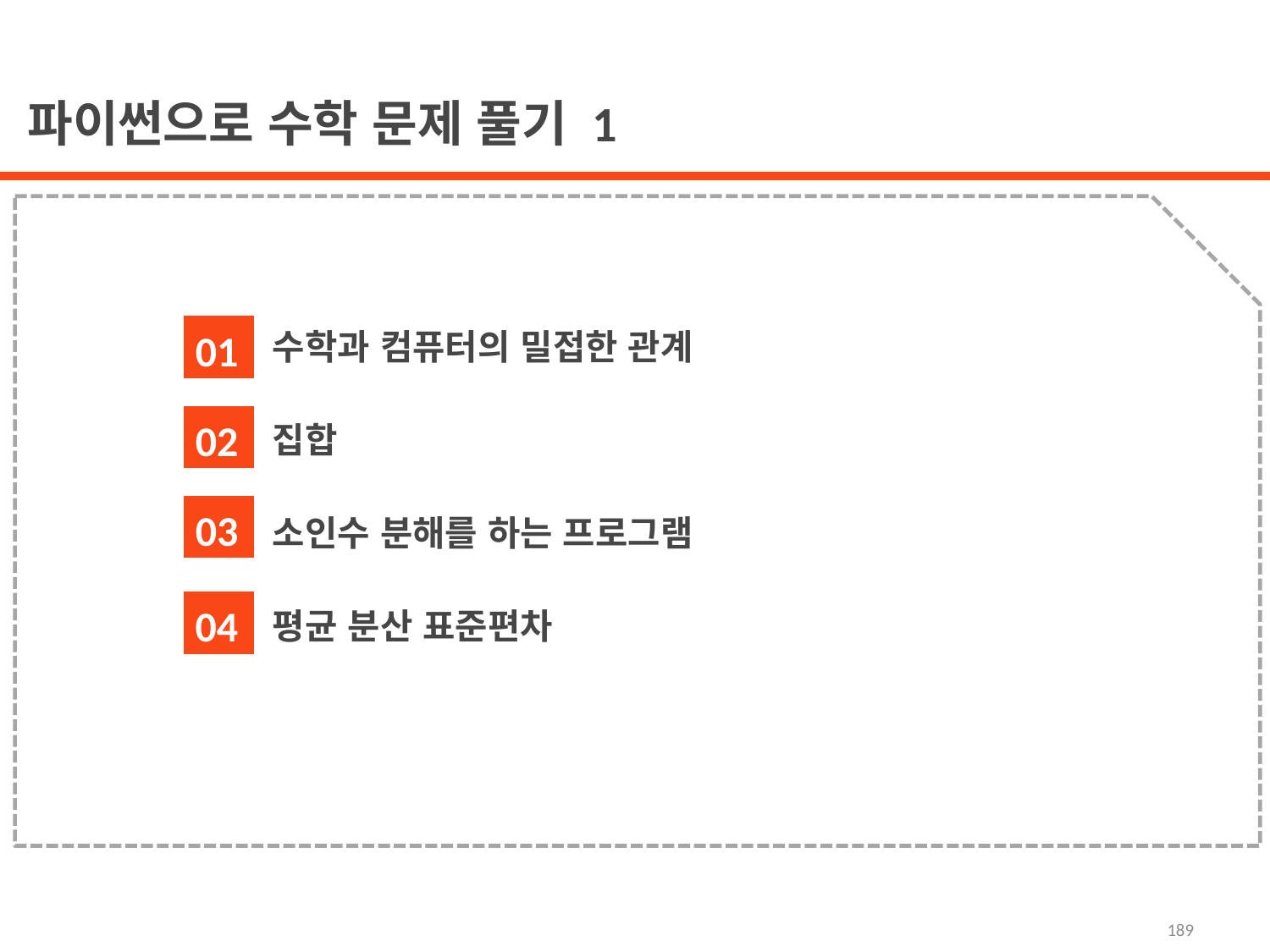

파이썬으로 수학 문제 풀기 1

수학과 컴퓨터의 밀접한 관계

집합

소인수 분해를 하는 프로그램

평균 분산 표준편차

01

02

03

04
189